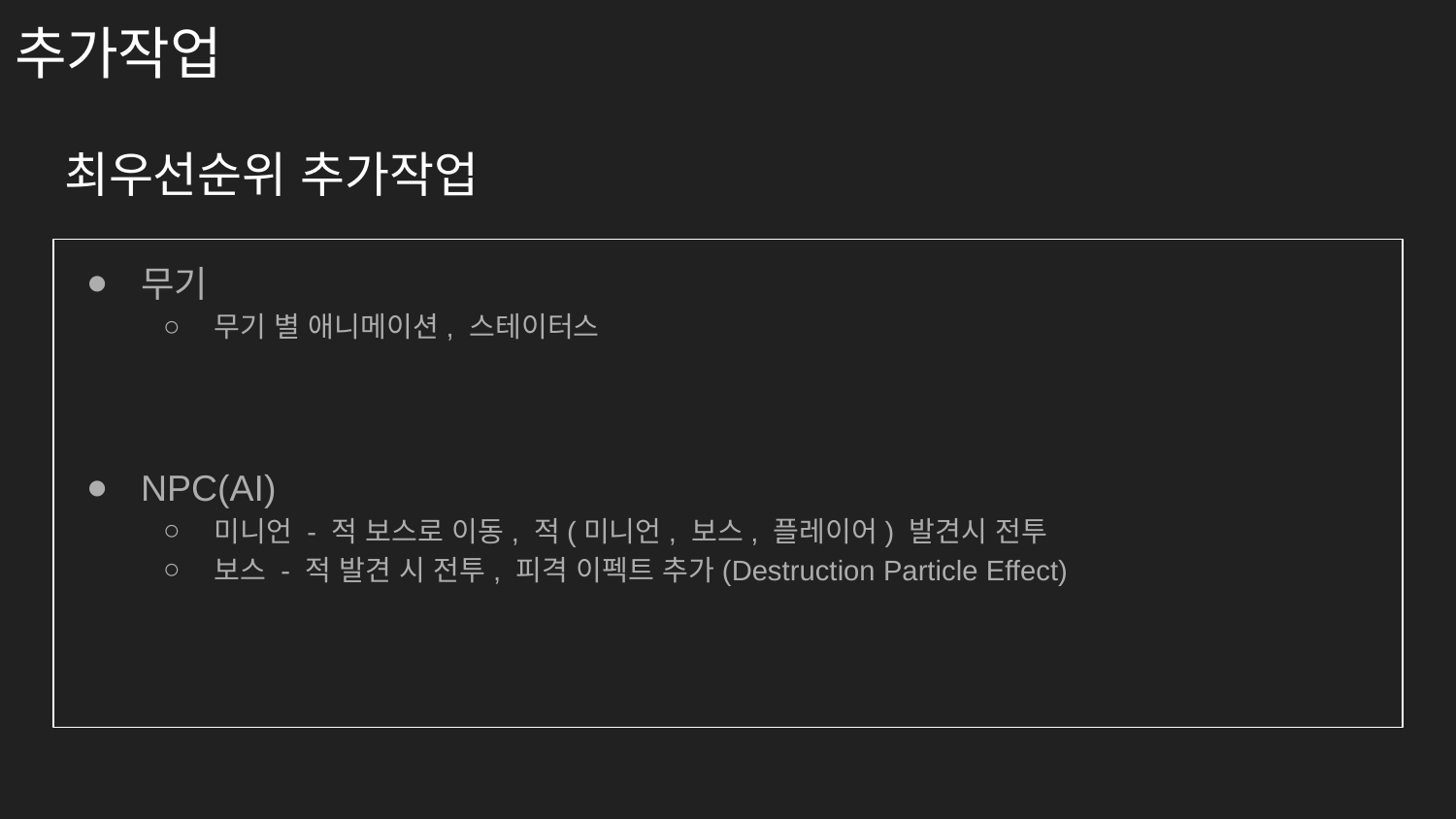

# 추가작업
최우선순위 추가작업
무기
무기 별 애니메이션, 스테이터스

NPC(AI)
미니언 - 적 보스로 이동, 적(미니언, 보스, 플레이어) 발견시 전투
보스 - 적 발견 시 전투, 피격 이펙트 추가(Destruction Particle Effect)